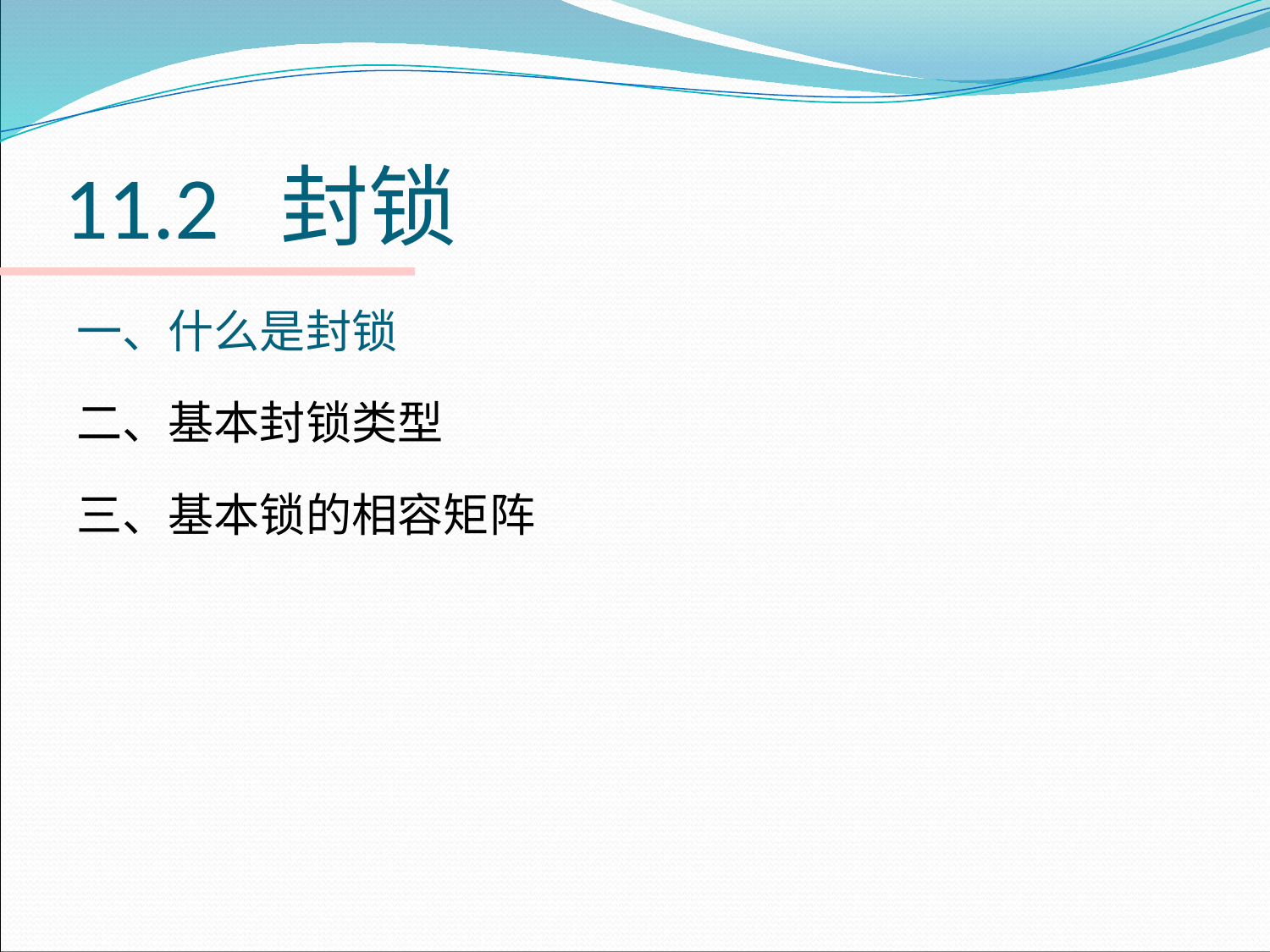

# 11.2  封锁
一、什么是封锁
二、基本封锁类型
三、基本锁的相容矩阵
996